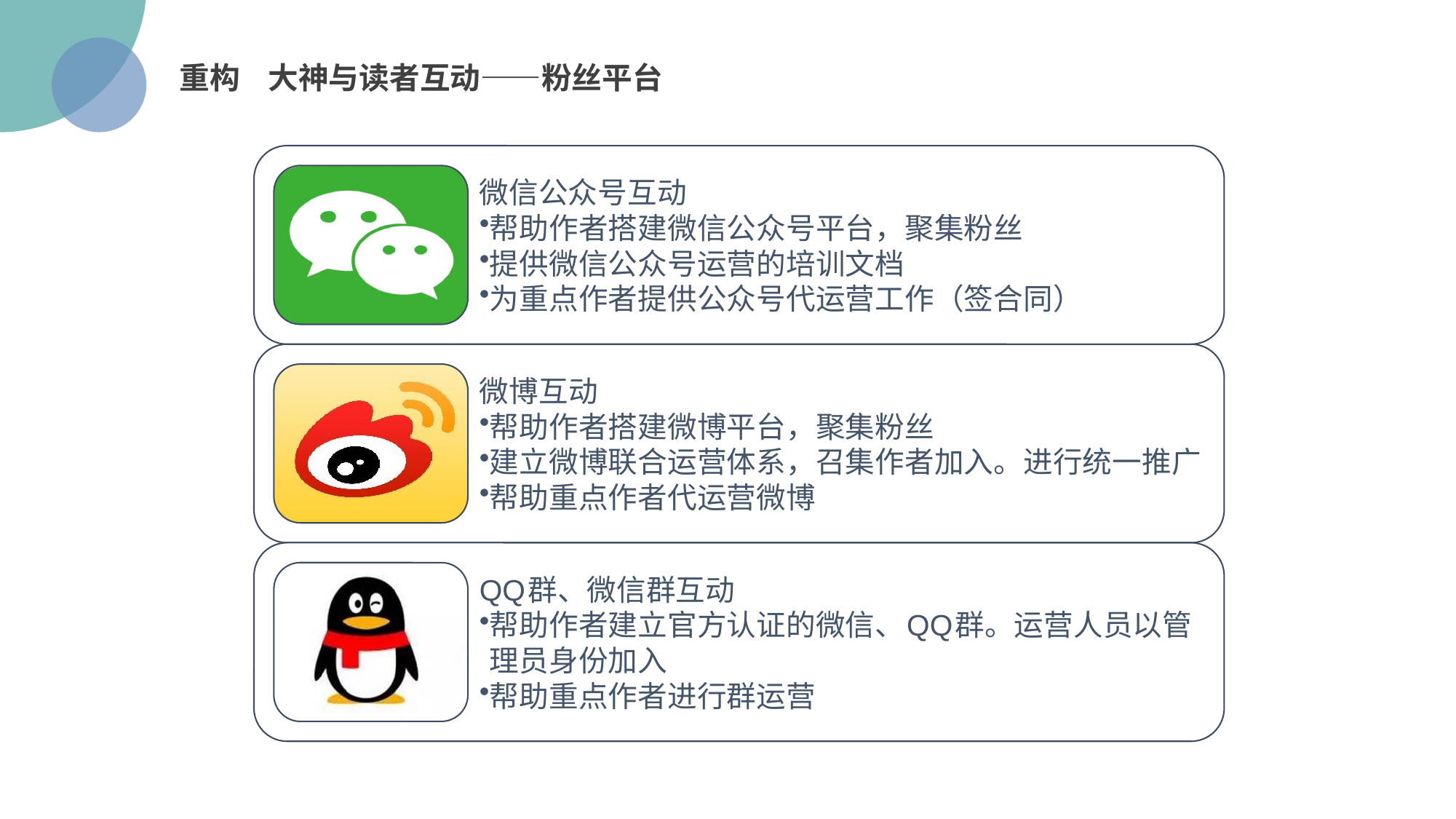

重构    大神与读者互动——粉丝平台
微信公众号互动
帮助作者搭建微信公众号平台，聚集粉丝
提供微信公众号运营的培训文档
微博互动
帮助作者搭建微博平台，聚集粉丝
建立微博联合运营体系，召集作者加入。进行统一推广
QQ群、微信群互动
帮助作者建立官方认证的微信、QQ群。运营人员以管理员身份加入
帮助重点作者进行群运营
为重点作者提供公众号代运营工作（签合同）
帮助重点作者代运营微博